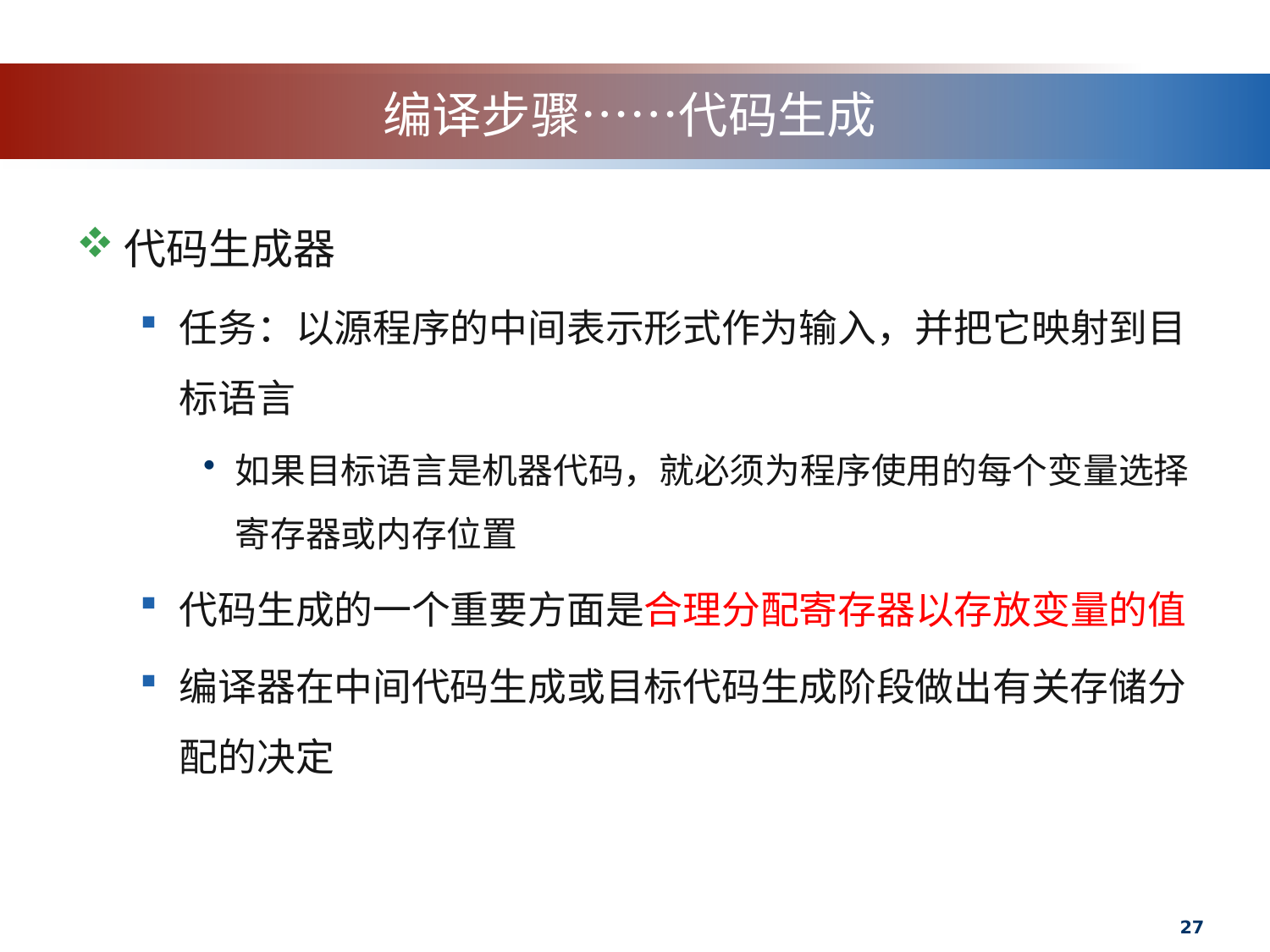

# 编译步骤……代码生成
代码生成器
任务：以源程序的中间表示形式作为输入，并把它映射到目标语言
如果目标语言是机器代码，就必须为程序使用的每个变量选择寄存器或内存位置
代码生成的一个重要方面是合理分配寄存器以存放变量的值
编译器在中间代码生成或目标代码生成阶段做出有关存储分配的决定
27